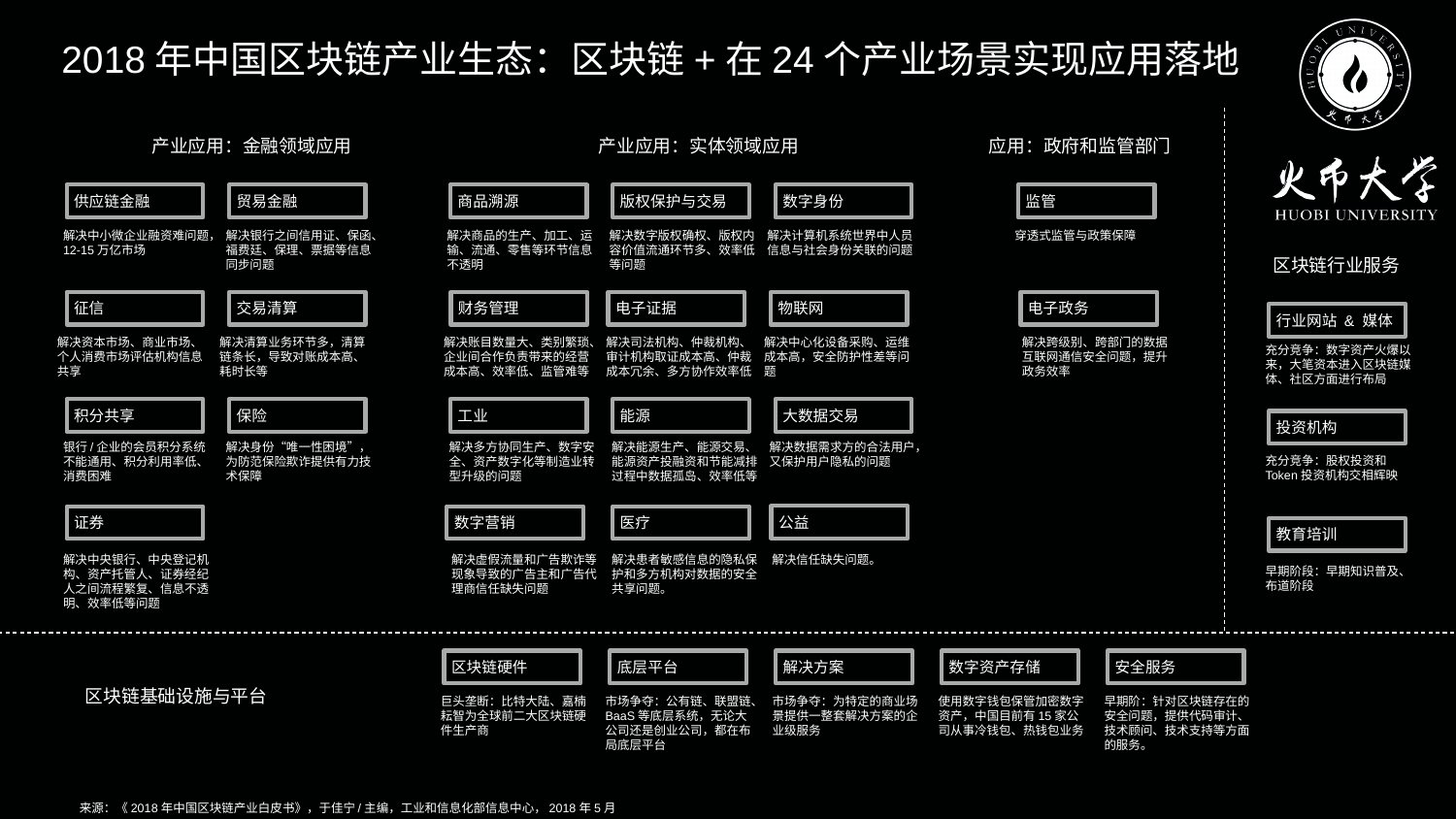

2018年中国区块链产业生态：区块链+在24个产业场景实现应用落地
产业应用：金融领域应用
产业应用：实体领域应用
应用：政府和监管部门
供应链金融
贸易金融
商品溯源
版权保护与交易
数字身份
监管
解决中小微企业融资难问题，12-15万亿市场
解决银行之间信用证、保函、福费廷、保理、票据等信息同步问题
解决商品的生产、加工、运输、流通、零售等环节信息不透明
解决数字版权确权、版权内容价值流通环节多、效率低等问题
解决计算机系统世界中人员信息与社会身份关联的问题
穿透式监管与政策保障
区块链行业服务
征信
交易清算
财务管理
电子证据
物联网
电子政务
行业网站 & 媒体
解决资本市场、商业市场、个人消费市场评估机构信息共享
解决清算业务环节多，清算链条长，导致对账成本高、耗时长等
解决账目数量大、类别繁琐、企业间合作负责带来的经营成本高、效率低、监管难等
解决司法机构、仲裁机构、审计机构取证成本高、仲裁成本冗余、多方协作效率低
解决中心化设备采购、运维成本高，安全防护性差等问题
解决跨级别、跨部门的数据互联网通信安全问题，提升政务效率
充分竞争：数字资产火爆以来，大笔资本进入区块链媒体、社区方面进行布局
积分共享
保险
工业
能源
大数据交易
投资机构
银行/企业的会员积分系统不能通用、积分利用率低、消费困难
解决身份“唯一性困境”，为防范保险欺诈提供有力技术保障
解决多方协同生产、数字安全、资产数字化等制造业转型升级的问题
解决能源生产、能源交易、能源资产投融资和节能减排过程中数据孤岛、效率低等
解决数据需求方的合法用户，又保护用户隐私的问题
充分竞争：股权投资和Token投资机构交相辉映
公益
证券
数字营销
医疗
教育培训
解决中央银行、中央登记机构、资产托管人、证券经纪人之间流程繁复、信息不透明、效率低等问题
解决虚假流量和广告欺诈等现象导致的广告主和广告代理商信任缺失问题
解决患者敏感信息的隐私保护和多方机构对数据的安全共享问题。
解决信任缺失问题。
早期阶段：早期知识普及、布道阶段
区块链硬件
底层平台
解决方案
数字资产存储
安全服务
区块链基础设施与平台
巨头垄断：比特大陆、嘉楠耘智为全球前二大区块链硬件生产商
市场争夺：公有链、联盟链、BaaS等底层系统，无论大公司还是创业公司，都在布局底层平台
市场争夺：为特定的商业场景提供一整套解决方案的企业级服务
使用数字钱包保管加密数字资产，中国目前有15家公司从事冷钱包、热钱包业务
早期阶：针对区块链存在的安全问题，提供代码审计、技术顾问、技术支持等方面的服务。
来源：《2018年中国区块链产业白皮书》，于佳宁/主编，工业和信息化部信息中心，2018年5月